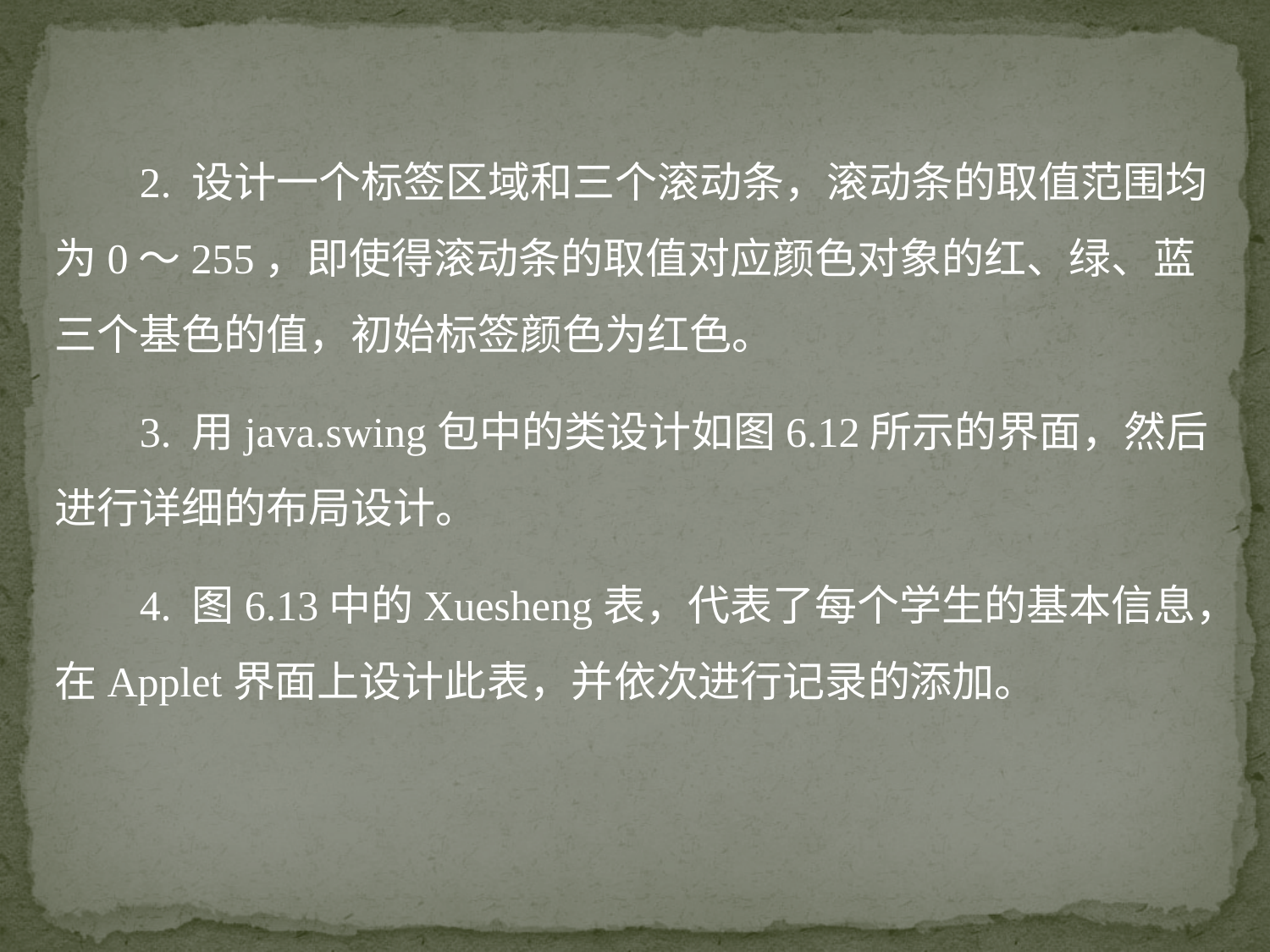

2. 设计一个标签区域和三个滚动条，滚动条的取值范围均为0～255，即使得滚动条的取值对应颜色对象的红、绿、蓝三个基色的值，初始标签颜色为红色。
        3. 用java.swing包中的类设计如图6.12所示的界面，然后进行详细的布局设计。
        4. 图6.13中的Xuesheng表，代表了每个学生的基本信息，在Applet界面上设计此表，并依次进行记录的添加。